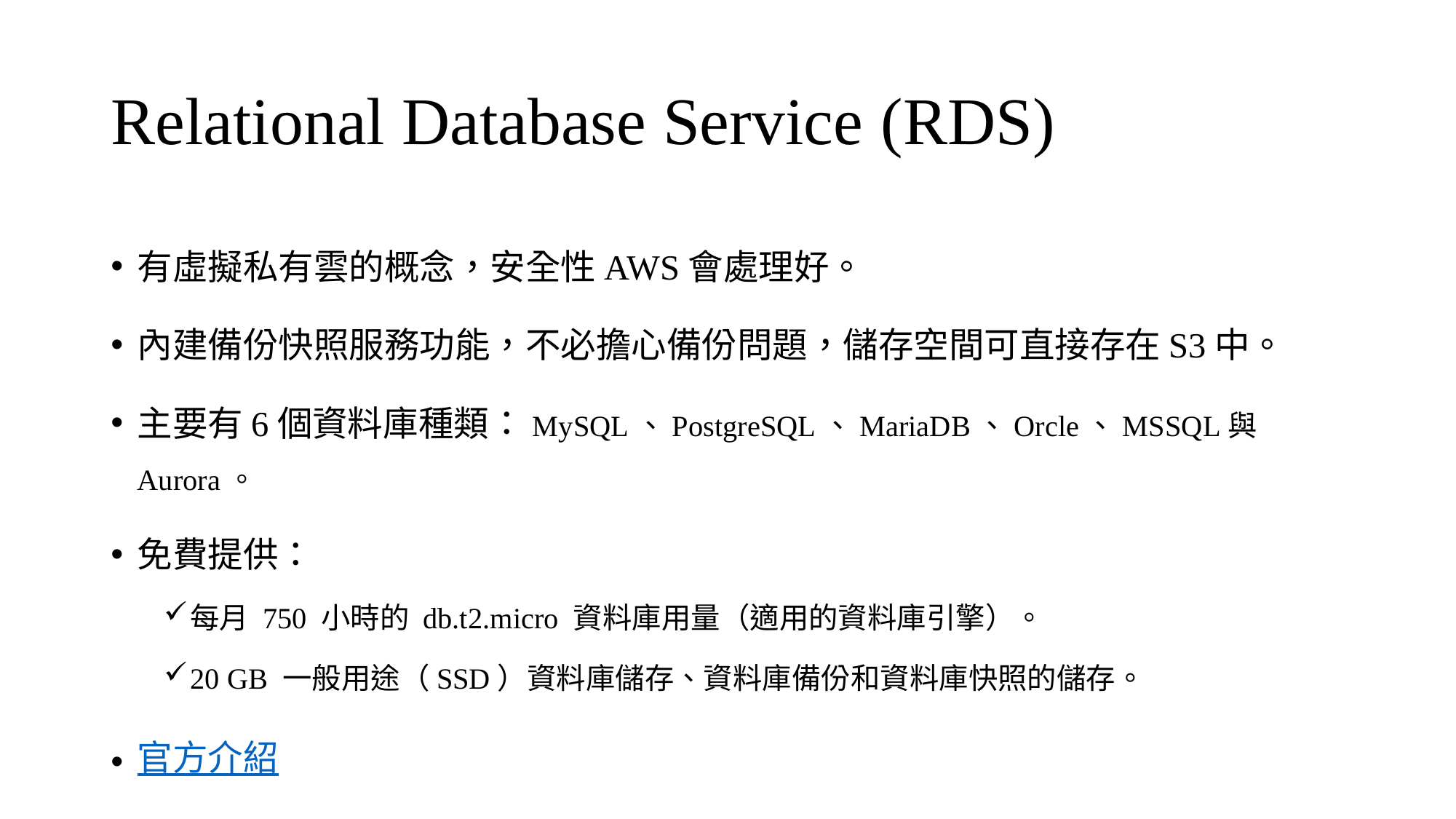

# Relational Database Service (RDS)
有虛擬私有雲的概念，安全性AWS會處理好。
內建備份快照服務功能，不必擔心備份問題，儲存空間可直接存在S3中。
主要有6個資料庫種類：MySQL、PostgreSQL、MariaDB、Orcle、MSSQL與Aurora。
免費提供：
每月 750 小時的 db.t2.micro 資料庫用量（適用的資料庫引擎）。
20 GB 一般用途（SSD）資料庫儲存、資料庫備份和資料庫快照的儲存。
官方介紹